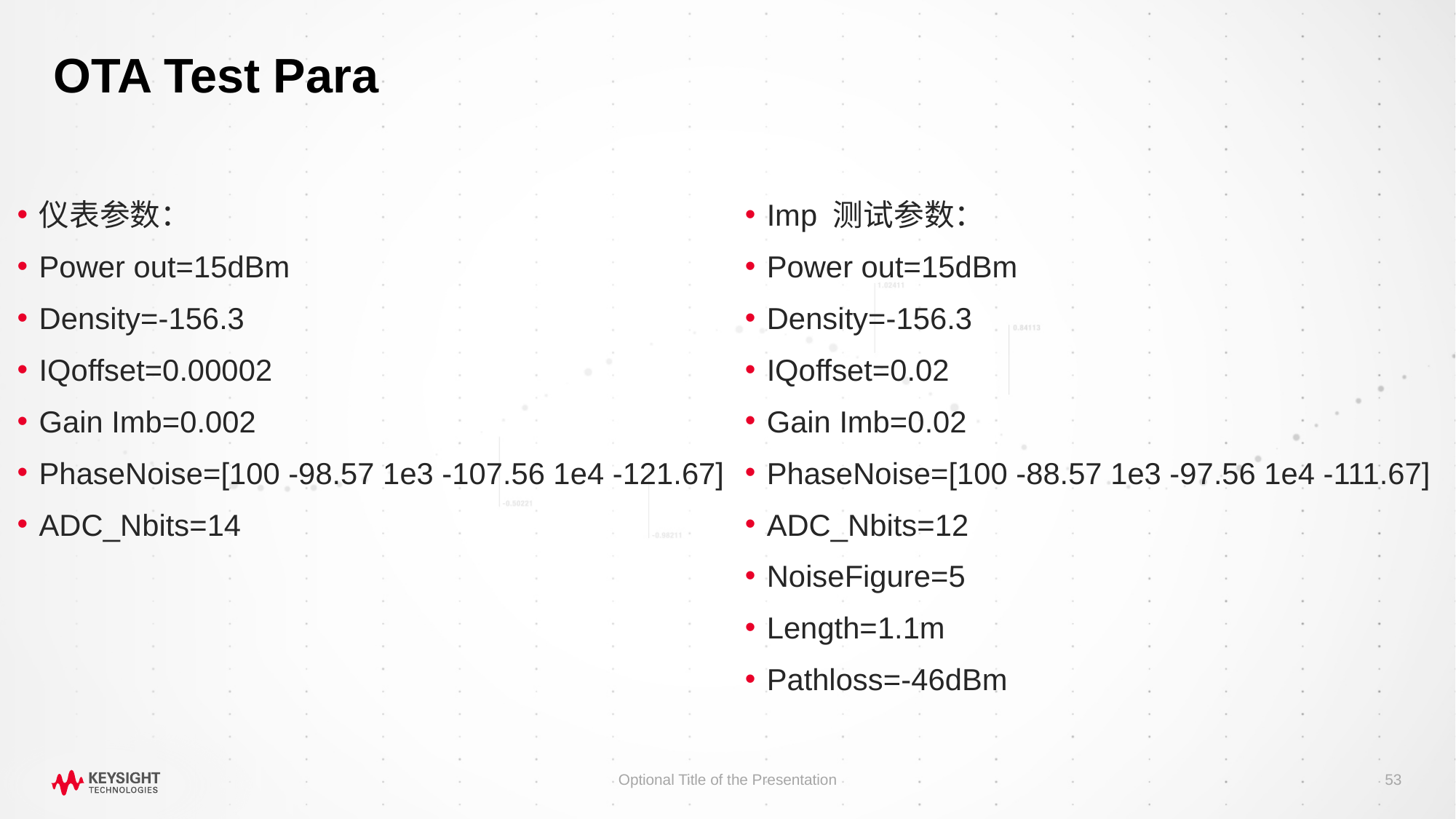

# OTA Test Para

Imp 测试参数：
Power out=15dBm
Density=-156.3
IQoffset=0.02
Gain Imb=0.02
PhaseNoise=[100 -88.57 1e3 -97.56 1e4 -111.67]
ADC_Nbits=12
NoiseFigure=5
Length=1.1m
Pathloss=-46dBm
仪表参数：
Power out=15dBm
Density=-156.3
IQoffset=0.00002
Gain Imb=0.002
PhaseNoise=[100 -98.57 1e3 -107.56 1e4 -121.67]
ADC_Nbits=14

Optional Title of the Presentation